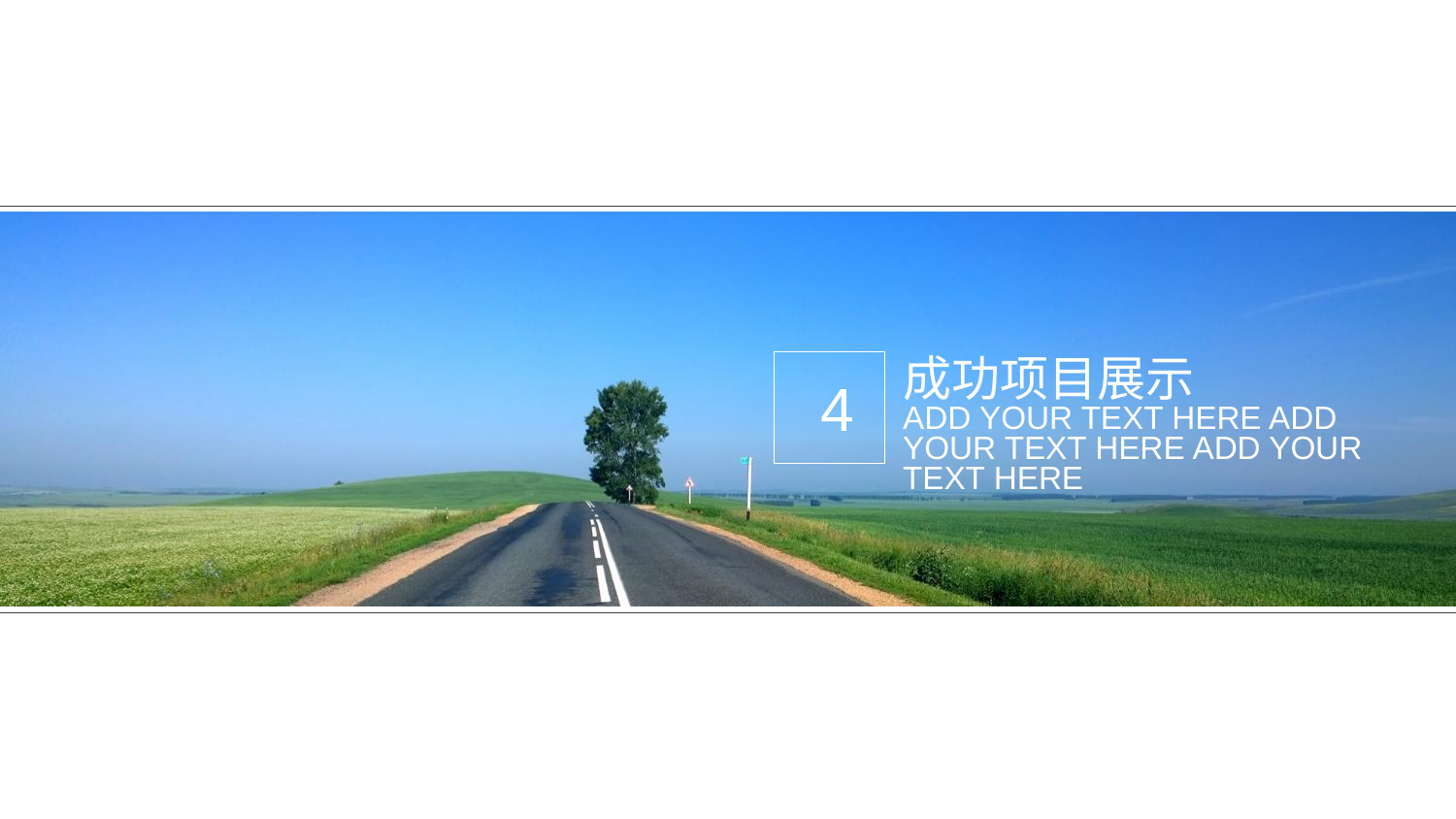

成功项目展示

 4
ADD YOUR TEXT HERE ADD YOUR TEXT HERE ADD YOUR TEXT HERE